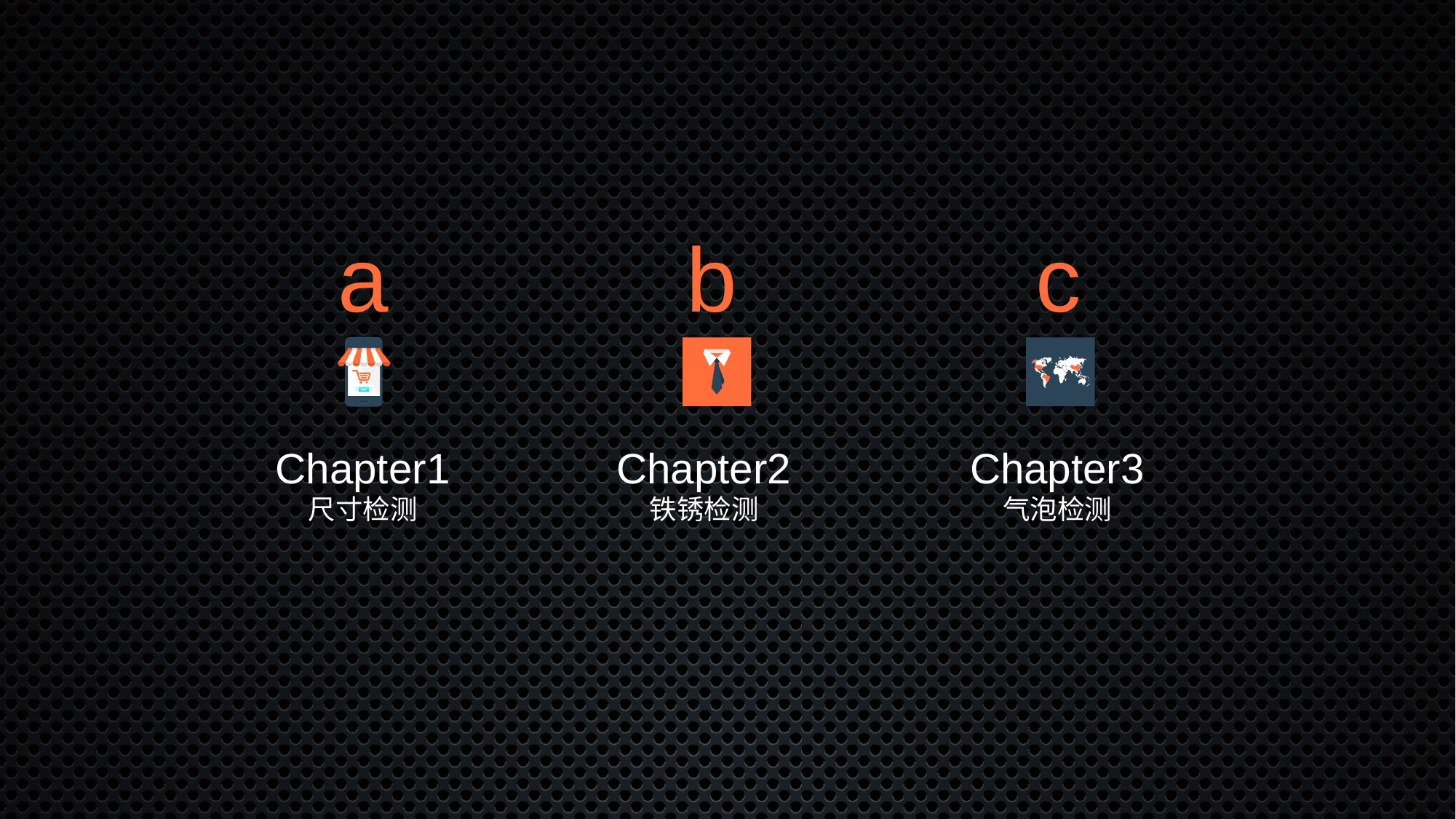

a
Chapter1
尺寸检测
b
Chapter2
铁锈检测

c
Chapter3
气泡检测